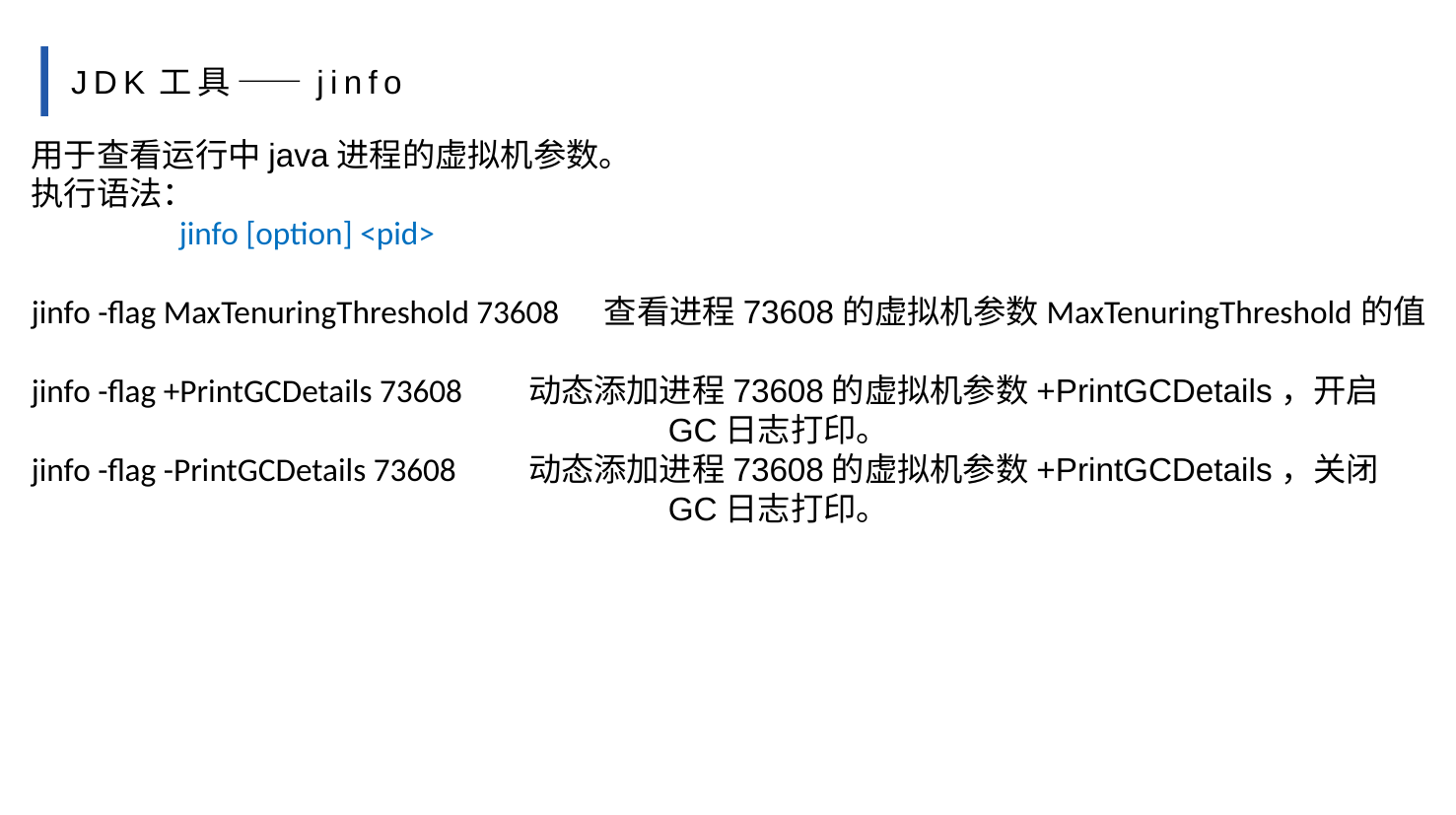

JDK工具——jinfo
用于查看运行中java进程的虚拟机参数。
执行语法：
	jinfo [option] <pid>

jinfo -flag MaxTenuringThreshold 73608    查看进程73608的虚拟机参数MaxTenuringThreshold的值

jinfo -flag +PrintGCDetails 73608 	     动态添加进程73608的虚拟机参数+PrintGCDetails，开启
				     GC日志打印。
jinfo -flag -PrintGCDetails 73608 	     动态添加进程73608的虚拟机参数+PrintGCDetails，关闭
				     GC日志打印。